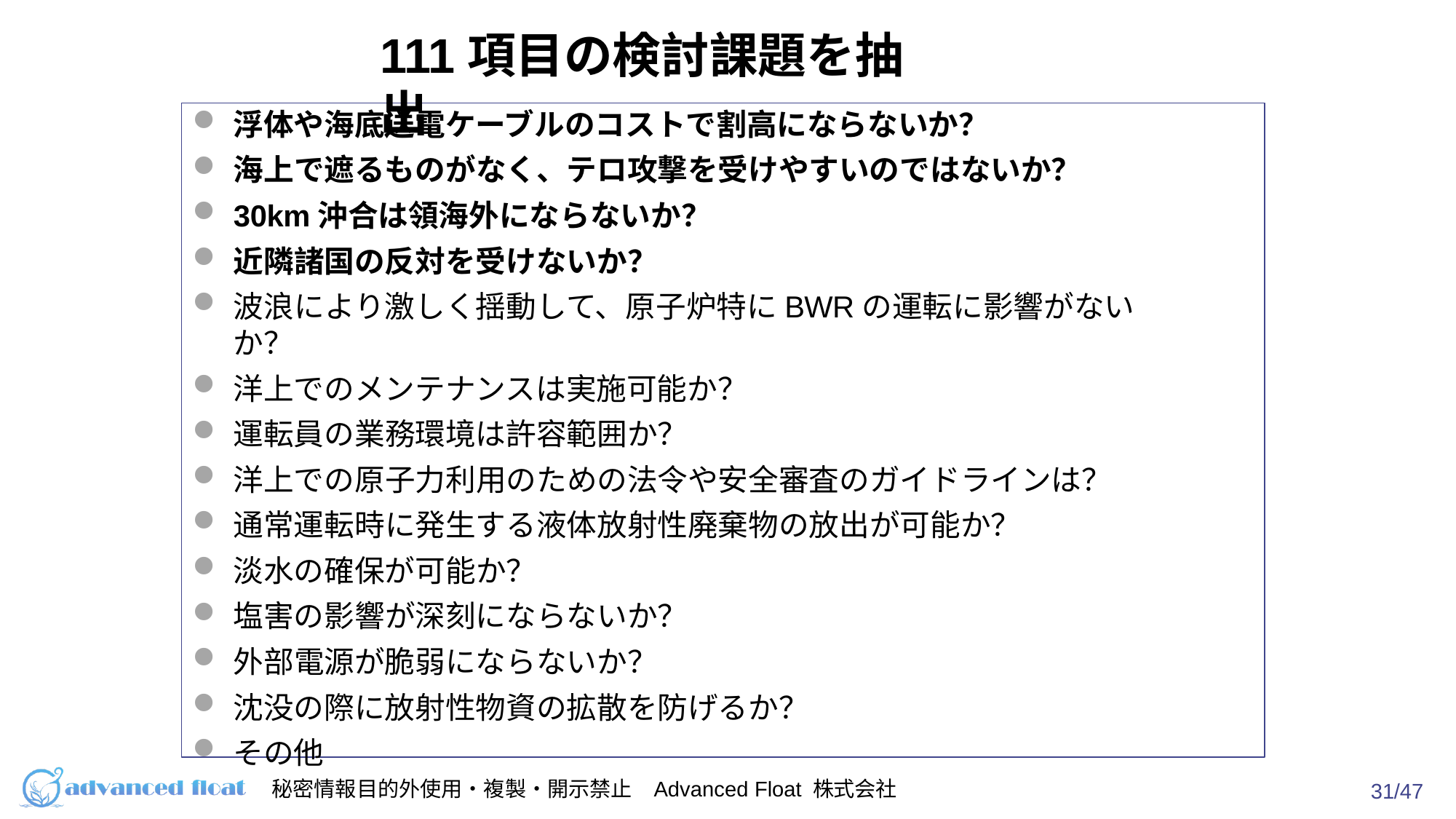

# 111項⽬の検討課題を抽出
浮体や海底送電ケーブルのコストで割⾼にならないか？
海上で遮るものがなく、テロ攻撃を受けやすいのではないか？
30km沖合は領海外にならないか？
近隣諸国の反対を受けないか？
波浪により激しく揺動して、原⼦炉特にBWRの運転に影響がないか？
洋上でのメンテナンスは実施可能か？
運転員の業務環境は許容範囲か？
洋上での原⼦⼒利⽤のための法令や安全審査のガイドラインは？
通常運転時に発⽣する液体放射性廃棄物の放出が可能か？
淡⽔の確保が可能か？
塩害の影響が深刻にならないか？
外部電源が脆弱にならないか？
沈没の際に放射性物資の拡散を防げるか？
その他

秘密情報⽬的外使⽤・複製・開⽰禁⽌
Advanced Float 株式会社
31/47